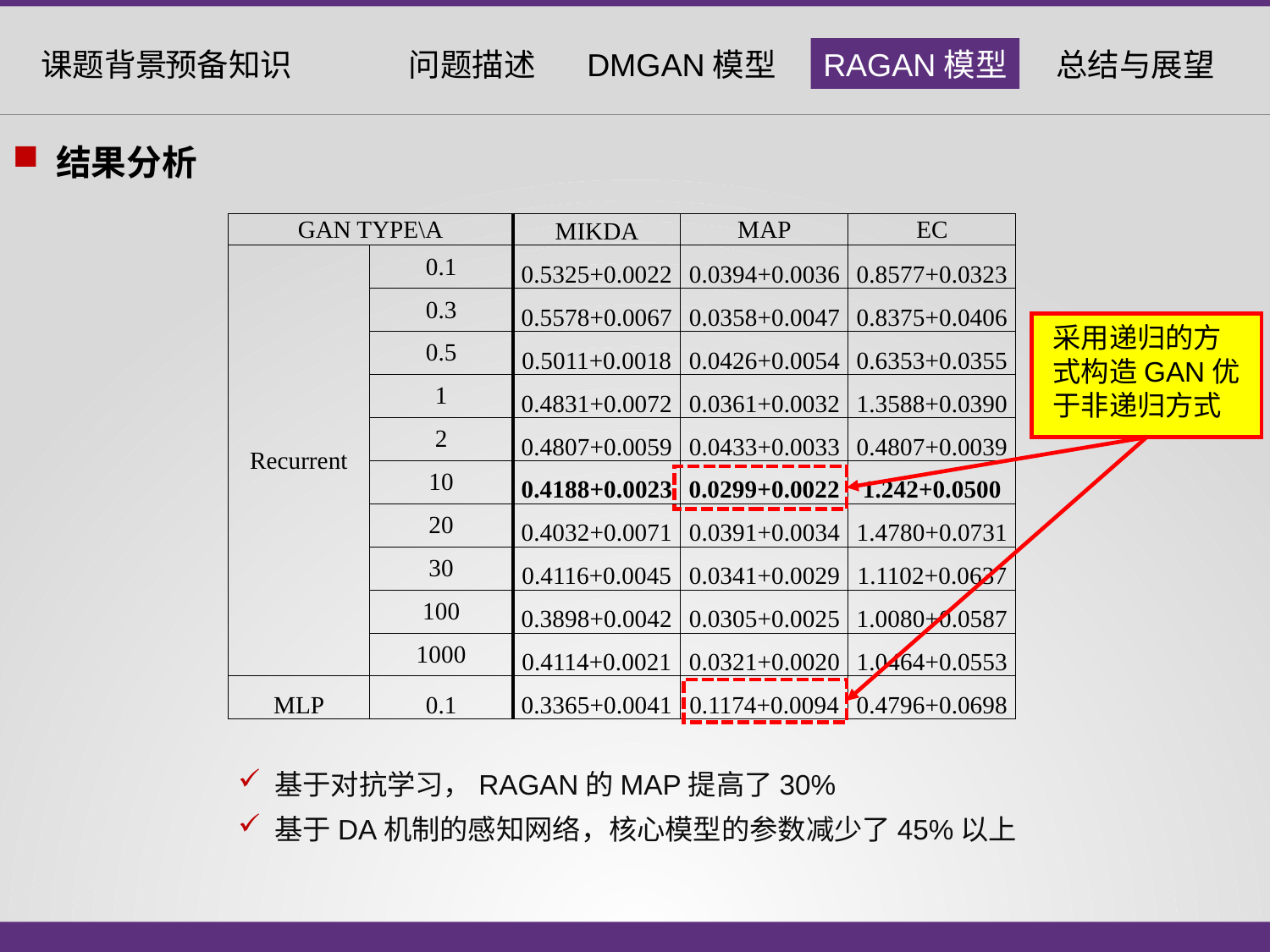

结果分析
| GAN TYPE\A |  | MIKDA | MAP | EC |
| --- | --- | --- | --- | --- |
| Recurrent | 0.1 | 0.5325+0.0022 | 0.0394+0.0036 | 0.8577+0.0323 |
|  | 0.3 | 0.5578+0.0067 | 0.0358+0.0047 | 0.8375+0.0406 |
|  | 0.5 | 0.5011+0.0018 | 0.0426+0.0054 | 0.6353+0.0355 |
|  | 1 | 0.4831+0.0072 | 0.0361+0.0032 | 1.3588+0.0390 |
|  | 2 | 0.4807+0.0059 | 0.0433+0.0033 | 0.4807+0.0039 |
|  | 10 | 0.4188+0.0023 | 0.0299+0.0022 | 1.242+0.0500 |
|  | 20 | 0.4032+0.0071 | 0.0391+0.0034 | 1.4780+0.0731 |
|  | 30 | 0.4116+0.0045 | 0.0341+0.0029 | 1.1102+0.0637 |
|  | 100 | 0.3898+0.0042 | 0.0305+0.0025 | 1.0080+0.0587 |
|  | 1000 | 0.4114+0.0021 | 0.0321+0.0020 | 1.0464+0.0553 |
| MLP | 0.1 | 0.3365+0.0041 | 0.1174+0.0094 | 0.4796+0.0698 |

采用递归的方式构造GAN优于非递归方式

 基于对抗学习，RAGAN的MAP提高了30%
 基于DA机制的感知网络，核心模型的参数减少了45%以上